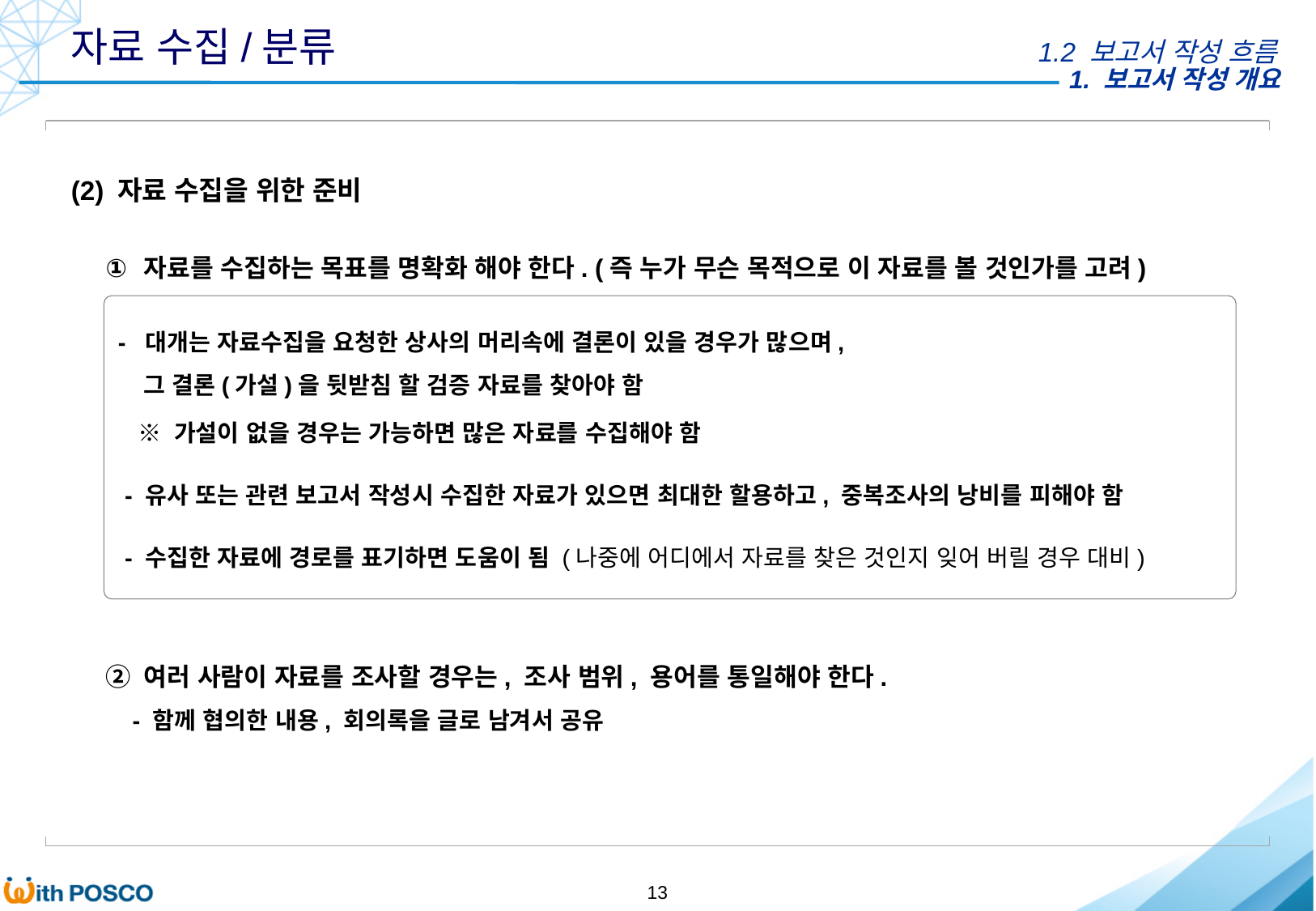

자료 수집/분류
1.2 보고서 작성 흐름
(2) 자료 수집을 위한 준비
 자료를 수집하는 목표를 명확화 해야 한다. (즉 누가 무슨 목적으로 이 자료를 볼 것인가를 고려)

   -  대개는 자료수집을 요청한 상사의 머리속에 결론이 있을 경우가 많으며,
      그 결론(가설)을 뒷받침 할 검증 자료를 찾아야 함
      ※ 가설이 없을 경우는 가능하면 많은 자료를 수집해야 함
    - 유사 또는 관련 보고서 작성시 수집한 자료가 있으면 최대한 할용하고, 중복조사의 낭비를 피해야 함
    - 수집한 자료에 경로를 표기하면 도움이 됨 (나중에 어디에서 자료를 찾은 것인지 잊어 버릴 경우 대비)
② 여러 사람이 자료를 조사할 경우는, 조사 범위, 용어를 통일해야 한다.
    - 함께 협의한 내용, 회의록을 글로 남겨서 공유